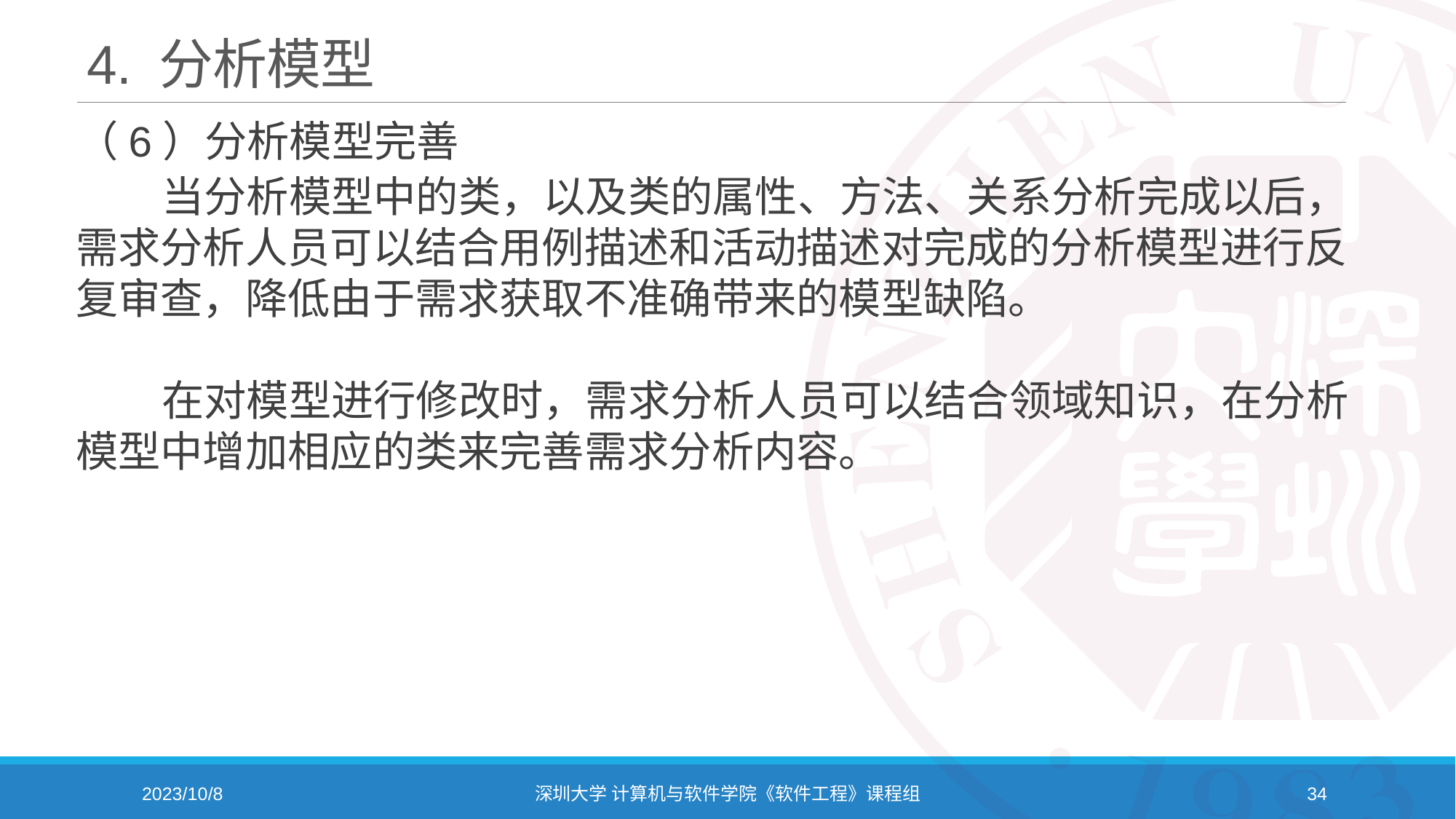

# 4. 分析模型
（6）分析模型完善
        当分析模型中的类，以及类的属性、方法、关系分析完成以后，需求分析人员可以结合用例描述和活动描述对完成的分析模型进行反复审查，降低由于需求获取不准确带来的模型缺陷。

        在对模型进行修改时，需求分析人员可以结合领域知识，在分析模型中增加相应的类来完善需求分析内容。
2023/10/8
深圳大学 计算机与软件学院《软件工程》课程组
34